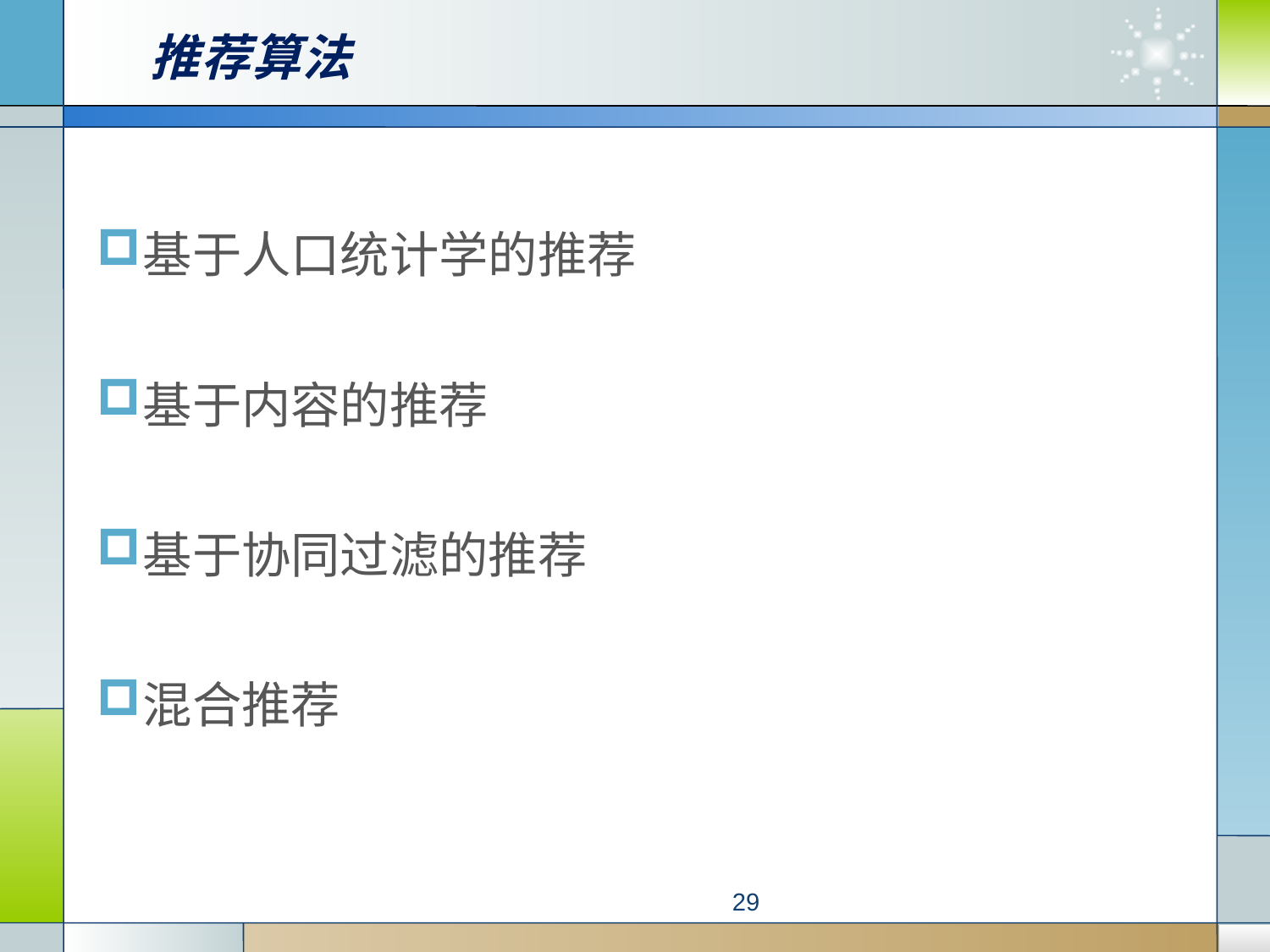

# 推荐算法
基于人口统计学的推荐

基于内容的推荐

基于协同过滤的推荐

混合推荐

29